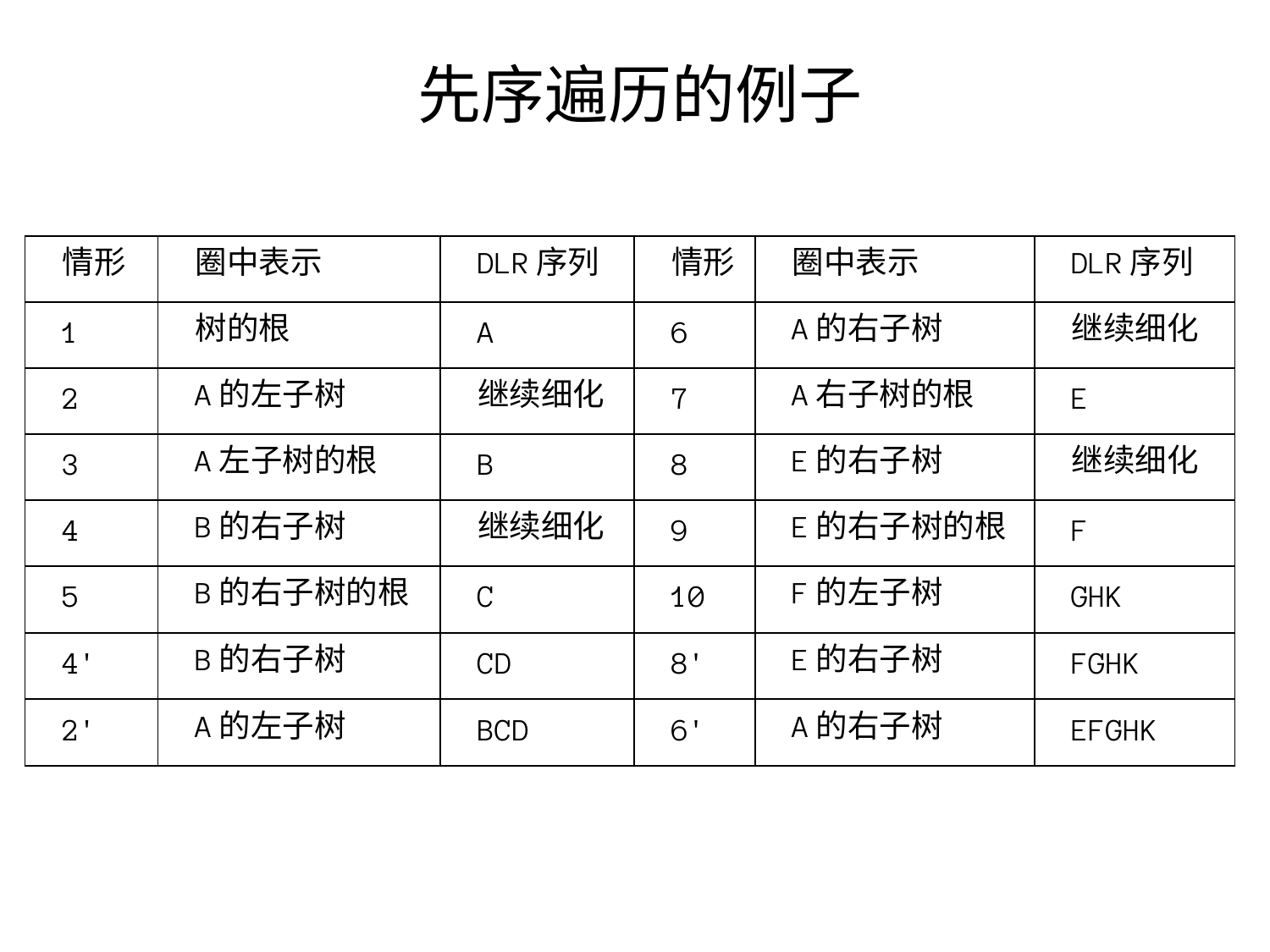

# 先序遍历的例子
| 情形 | 圈中表示 | DLR序列 | 情形 | 圈中表示 | DLR序列 |
| --- | --- | --- | --- | --- | --- |
| 1 | 树的根 | A | 6 | A的右子树 | 继续细化 |
| 2 | A的左子树 | 继续细化 | 7 | A右子树的根 | E |
| 3 | A左子树的根 | B | 8 | E的右子树 | 继续细化 |
| 4 | B的右子树 | 继续细化 | 9 | E的右子树的根 | F |
| 5 | B的右子树的根 | C | 10 | F的左子树 | GHK |
| 4' | B的右子树 | CD | 8' | E的右子树 | FGHK |
| 2' | A的左子树 | BCD | 6' | A的右子树 | EFGHK |
112